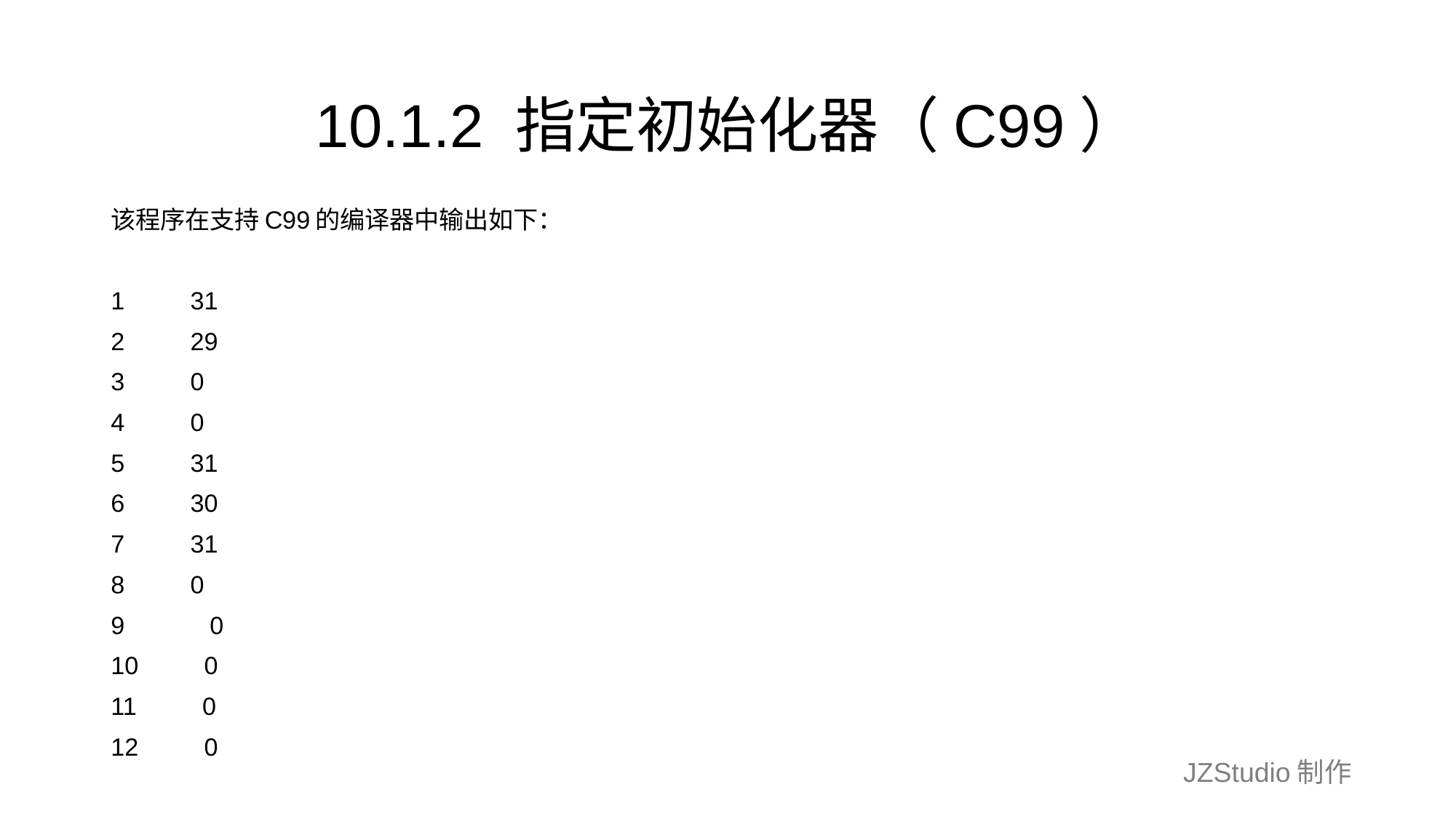

# 10.1.2 指定初始化器（C99）
该程序在支持C99的编译器中输出如下：

1　　 31
2　　 29
3　　 0
4　　 0
5　　 31
6　　 30
7　　 31
8　　 0
9　　　0
10　　 0
11　　 0
12　　 0